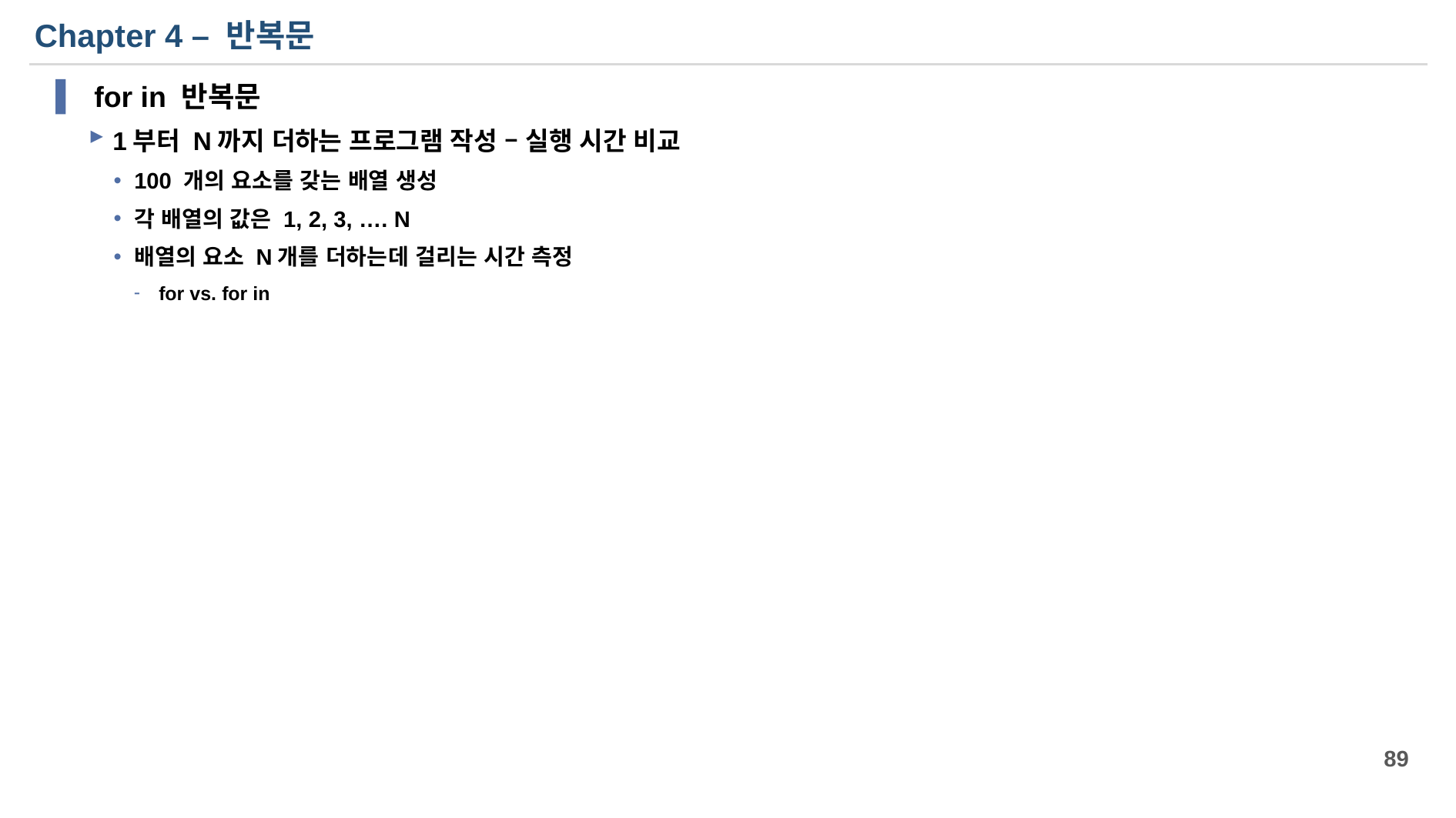

# Chapter 4 – 반복문
 for in 반복문
1부터 N까지 더하는 프로그램 작성 – 실행 시간 비교
100 개의 요소를 갖는 배열 생성
각 배열의 값은 1, 2, 3, …. N
배열의 요소 N개를 더하는데 걸리는 시간 측정
for vs. for in

89